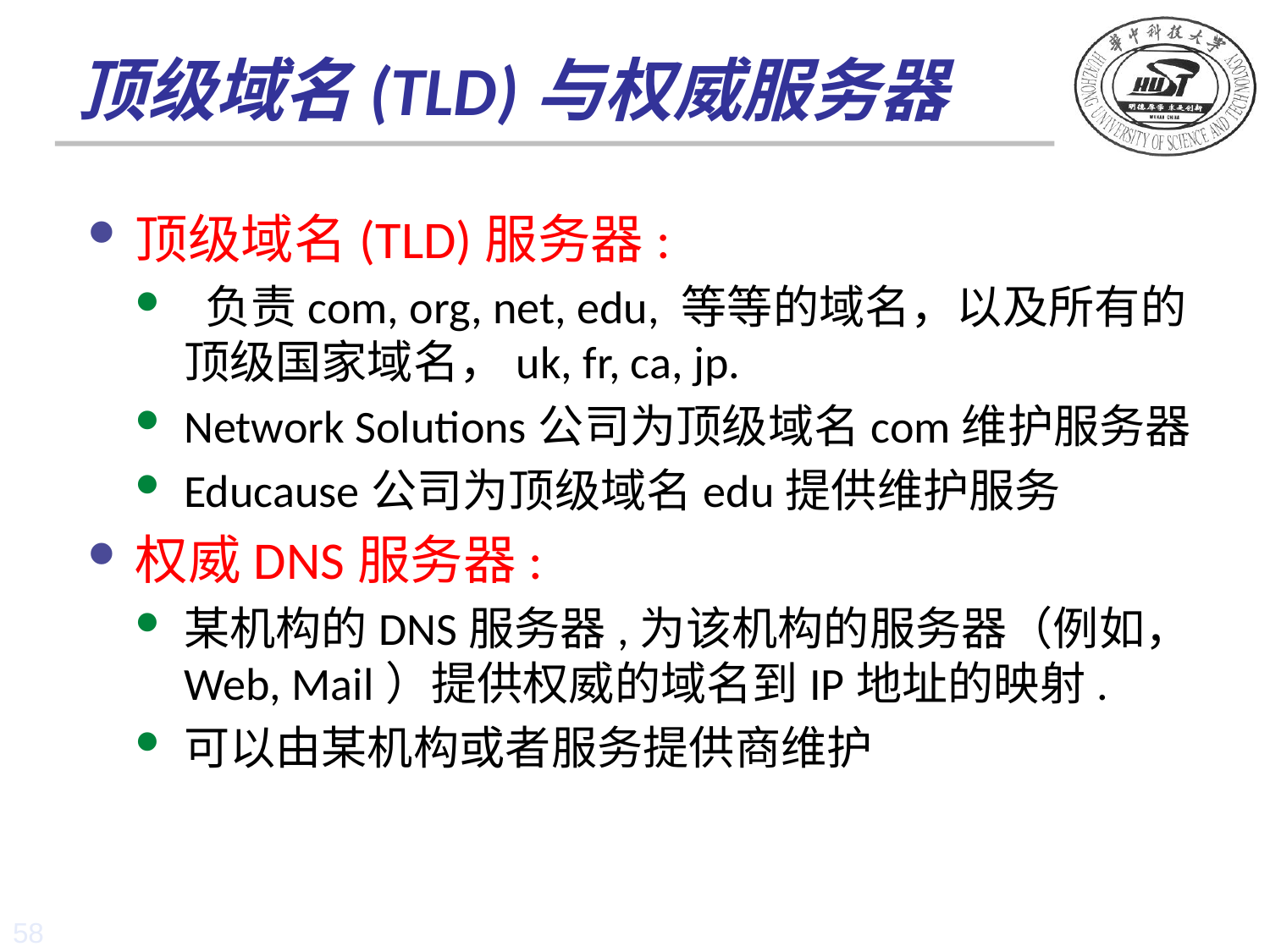

# 顶级域名(TLD)与权威服务器
顶级域名(TLD)服务器:
 负责com, org, net, edu, 等等的域名，以及所有的顶级国家域名，uk, fr, ca, jp.
Network Solutions公司为顶级域名com维护服务器
Educause公司为顶级域名edu提供维护服务
权威DNS服务器:
某机构的DNS服务器,为该机构的服务器（例如，Web, Mail）提供权威的域名到IP地址的映射.
可以由某机构或者服务提供商维护

58